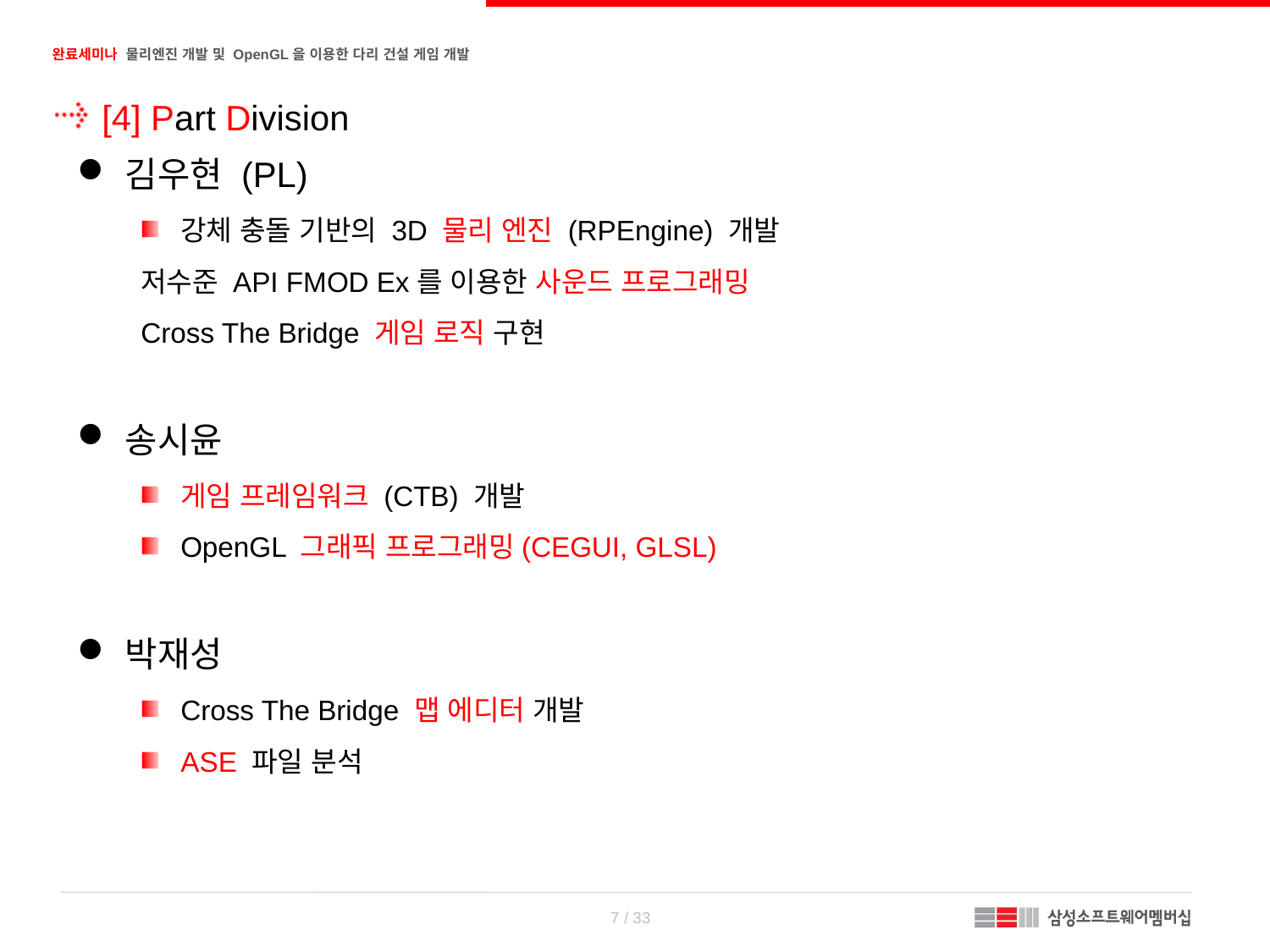

[4] Part Division

김우현 (PL)
강체 충돌 기반의 3D 물리 엔진 (RPEngine) 개발
저수준 API FMOD Ex를 이용한 사운드 프로그래밍
Cross The Bridge 게임 로직 구현

송시윤
게임 프레임워크 (CTB) 개발
OpenGL 그래픽 프로그래밍(CEGUI, GLSL)

박재성
Cross The Bridge 맵 에디터 개발
ASE 파일 분석